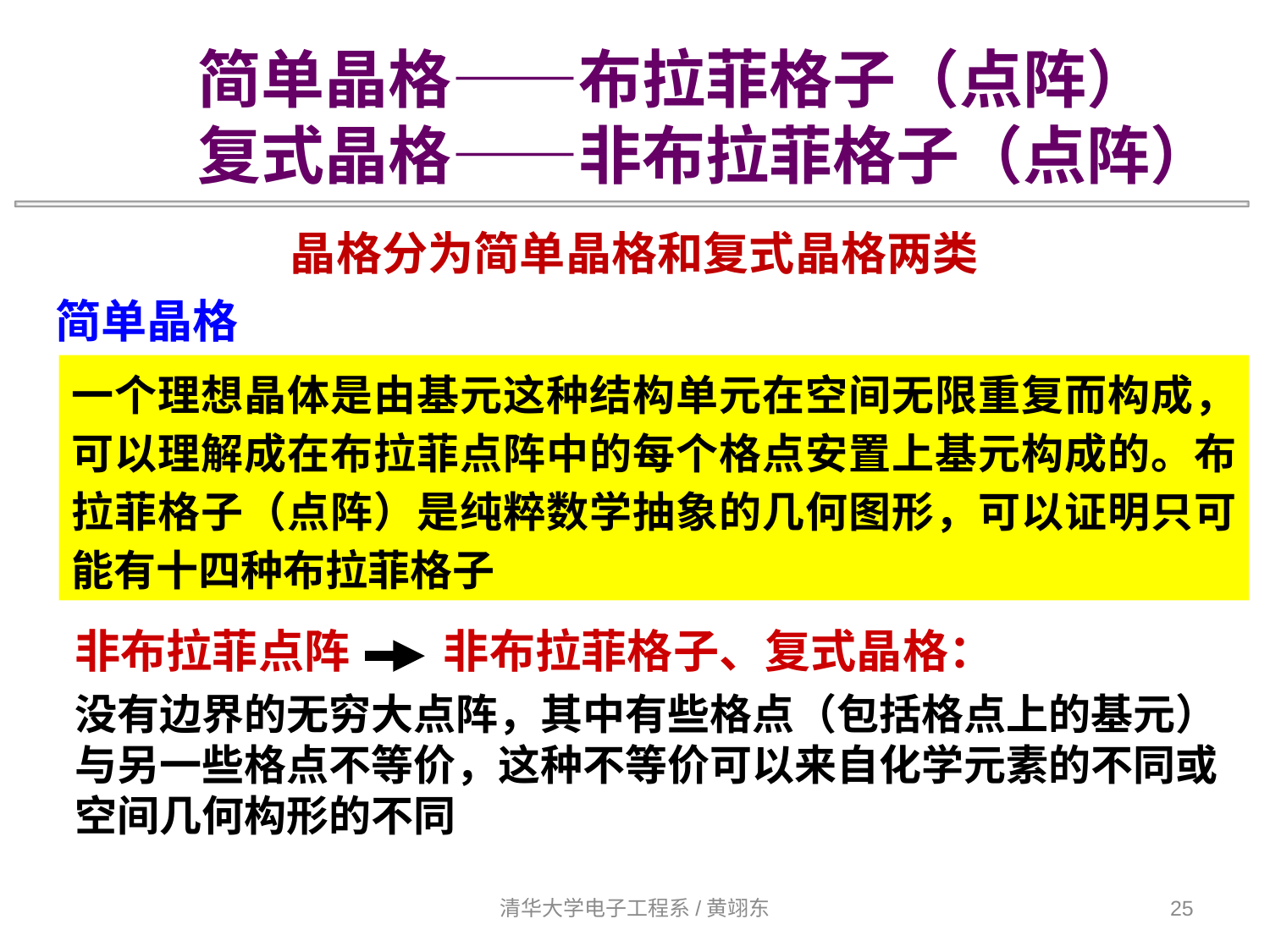

简单晶格——布拉菲格子（点阵）
复式晶格——非布拉菲格子（点阵）

晶格分为简单晶格和复式晶格两类
简单晶格
一个理想晶体是由基元这种结构单元在空间无限重复而构成，可以理解成在布拉菲点阵中的每个格点安置上基元构成的。布拉菲格子（点阵）是纯粹数学抽象的几何图形，可以证明只可能有十四种布拉菲格子
非布拉菲点阵         非布拉菲格子、复式晶格：
没有边界的无穷大点阵，其中有些格点（包括格点上的基元）与另一些格点不等价，这种不等价可以来自化学元素的不同或空间几何构形的不同
清华大学电子工程系/黄翊东
25